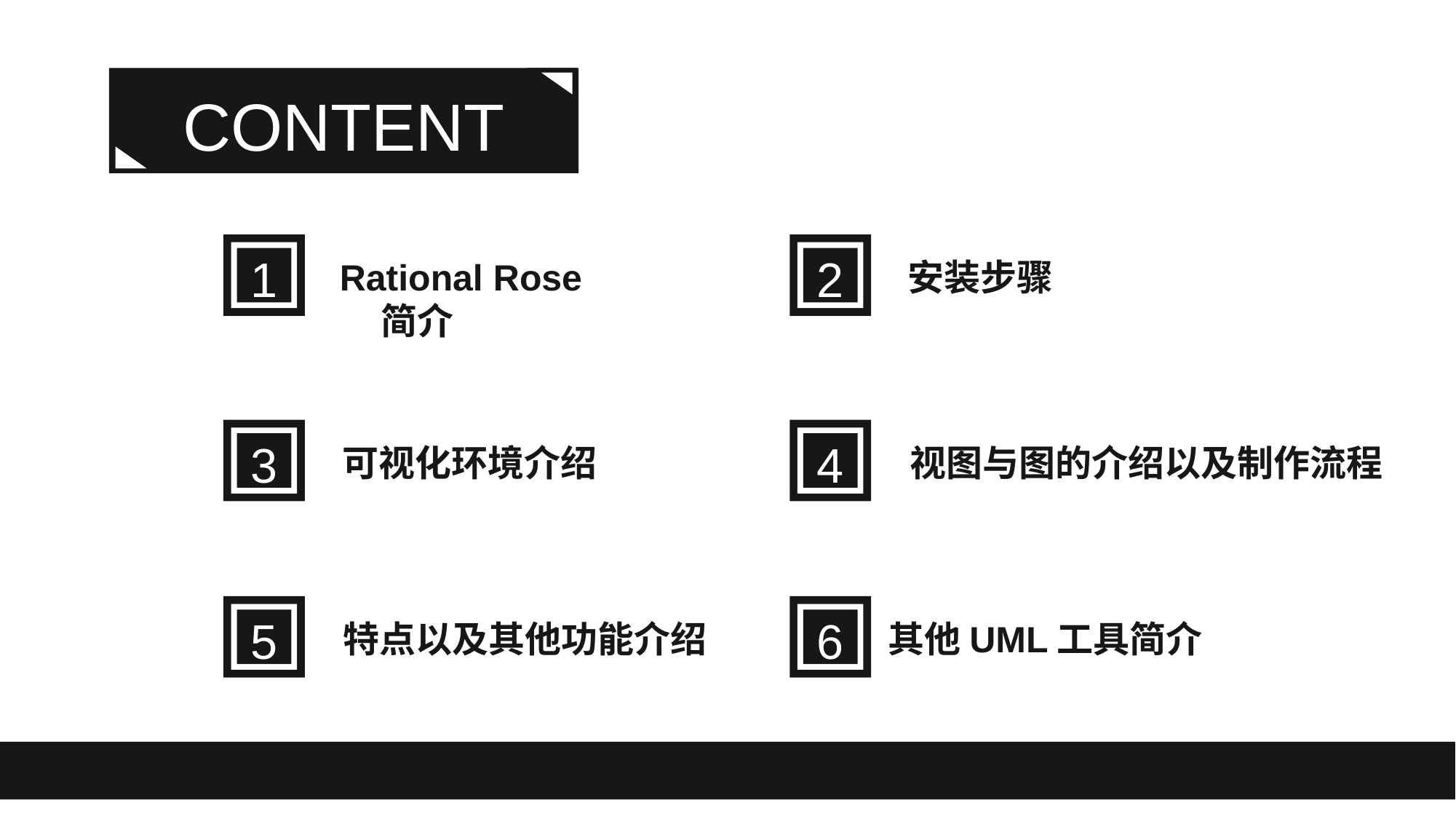

CONTENT

1

2
Rational Rose
    简介
安装步骤

3

4
可视化环境介绍
视图与图的介绍以及制作流程

5

6
特点以及其他功能介绍
其他UML工具简介